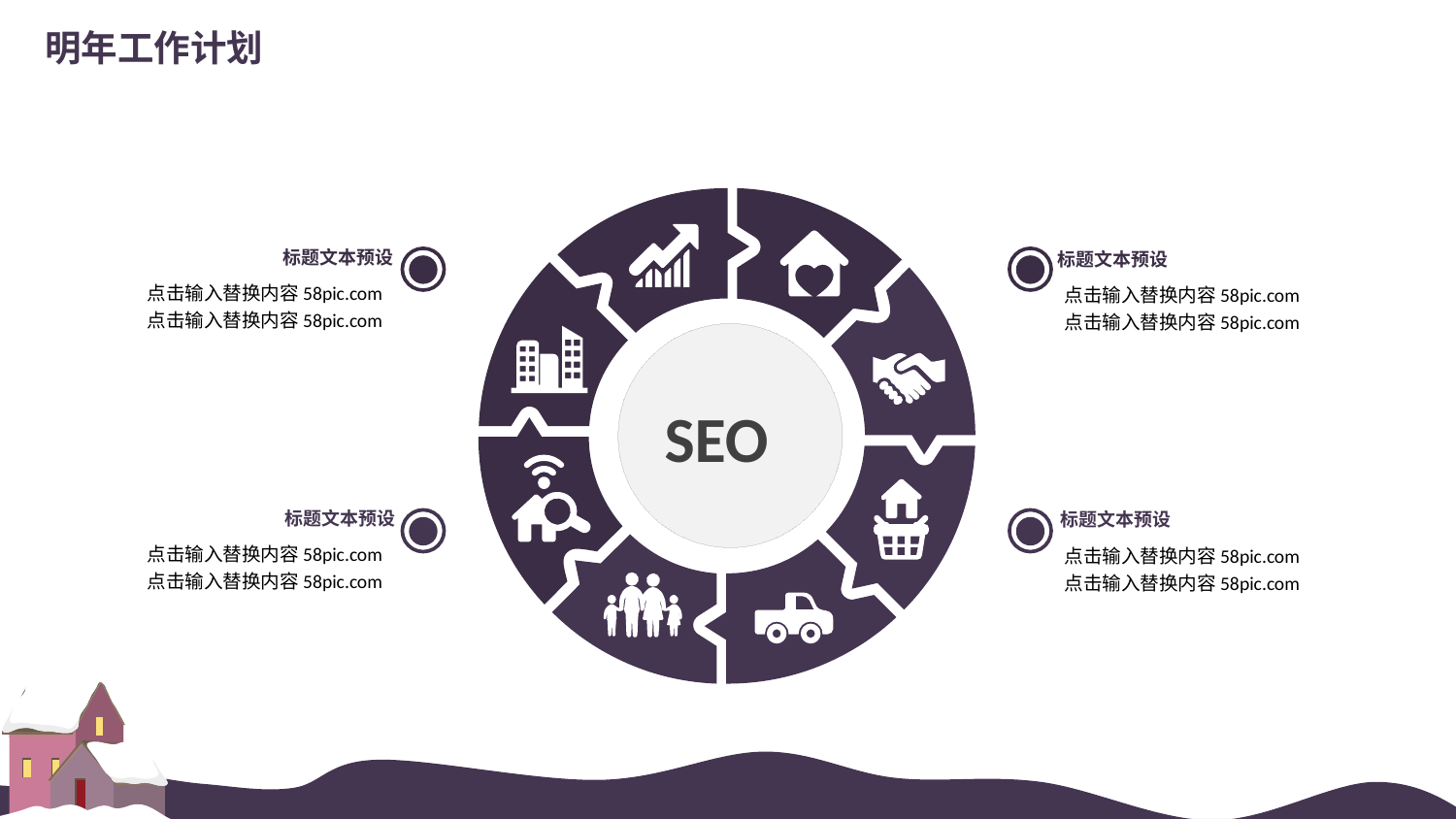

明年工作计划

SEO

标题文本预设
点击输入替换内容58pic.com
点击输入替换内容58pic.com
标题文本预设
点击输入替换内容58pic.com
点击输入替换内容58pic.com

标题文本预设
点击输入替换内容58pic.com
点击输入替换内容58pic.com
标题文本预设
点击输入替换内容58pic.com
点击输入替换内容58pic.com